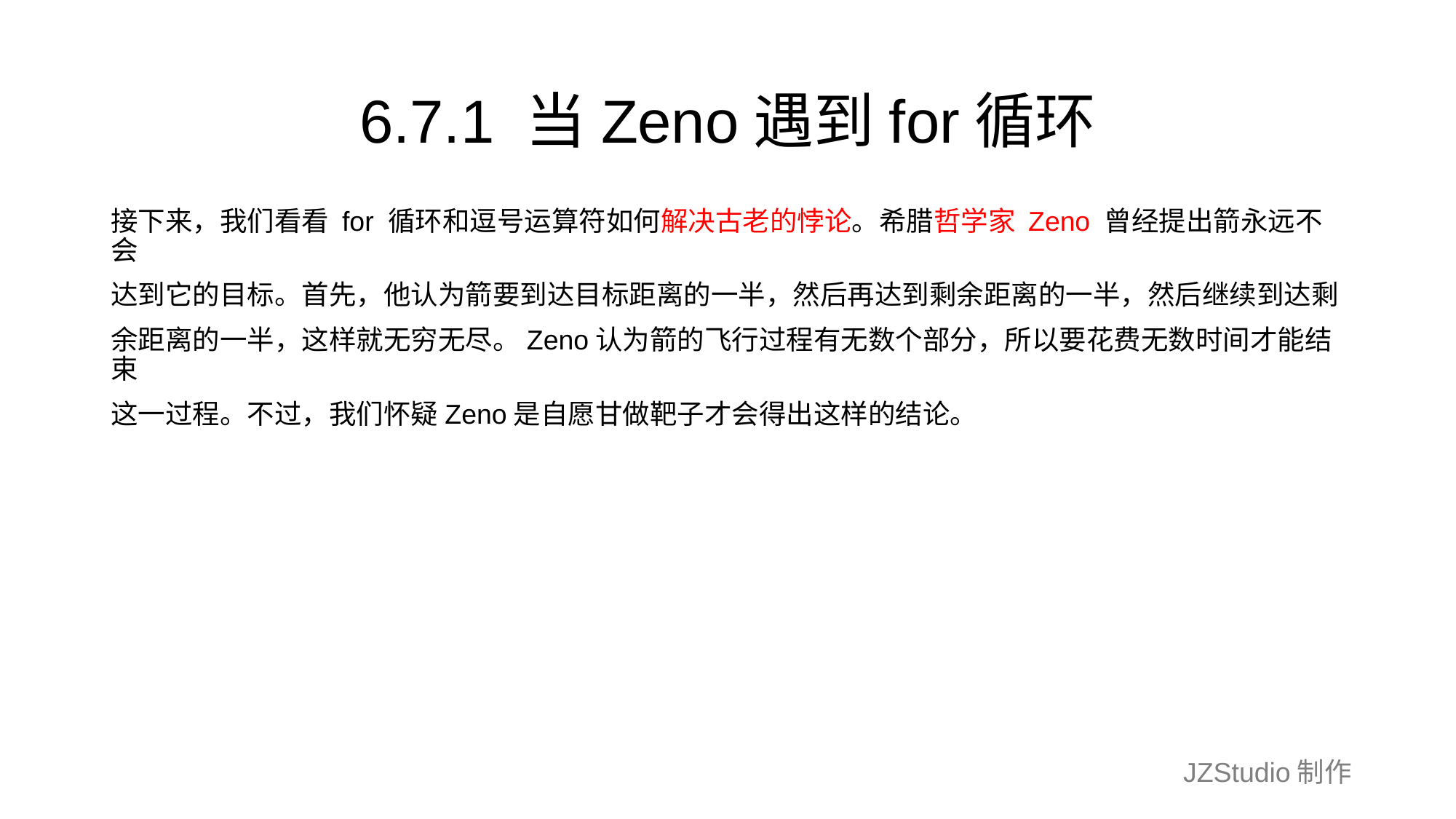

# 6.7.1 当Zeno遇到for循环
接下来，我们看看 for 循环和逗号运算符如何解决古老的悖论。希腊哲学家 Zeno 曾经提出箭永远不会
达到它的目标。首先，他认为箭要到达目标距离的一半，然后再达到剩余距离的一半，然后继续到达剩
余距离的一半，这样就无穷无尽。Zeno认为箭的飞行过程有无数个部分，所以要花费无数时间才能结束
这一过程。不过，我们怀疑Zeno是自愿甘做靶子才会得出这样的结论。